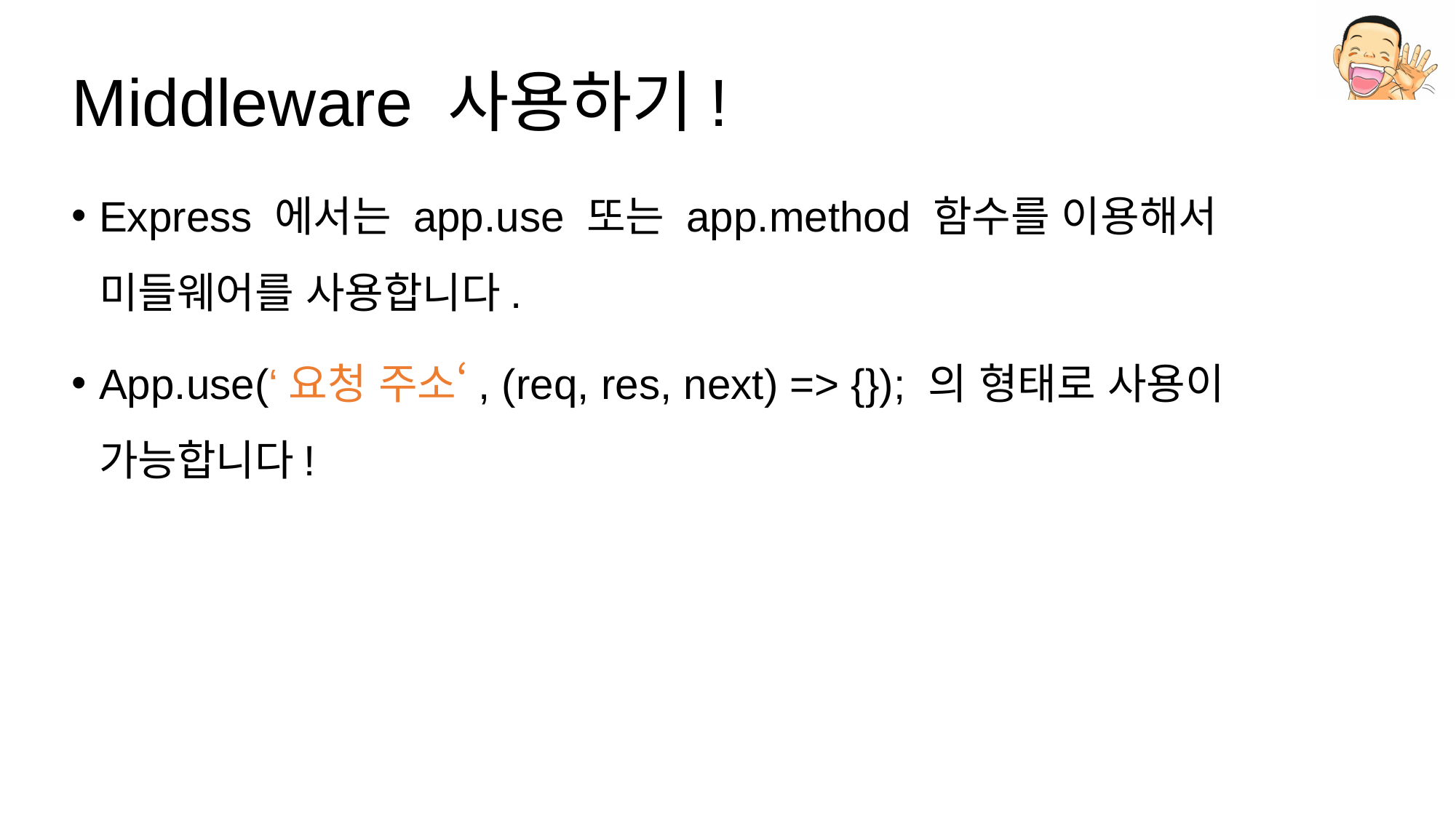

# Middleware 사용하기!
Express 에서는 app.use 또는 app.method 함수를 이용해서 미들웨어를 사용합니다.
App.use(‘요청 주소‘, (req, res, next) => {}); 의 형태로 사용이 가능합니다!